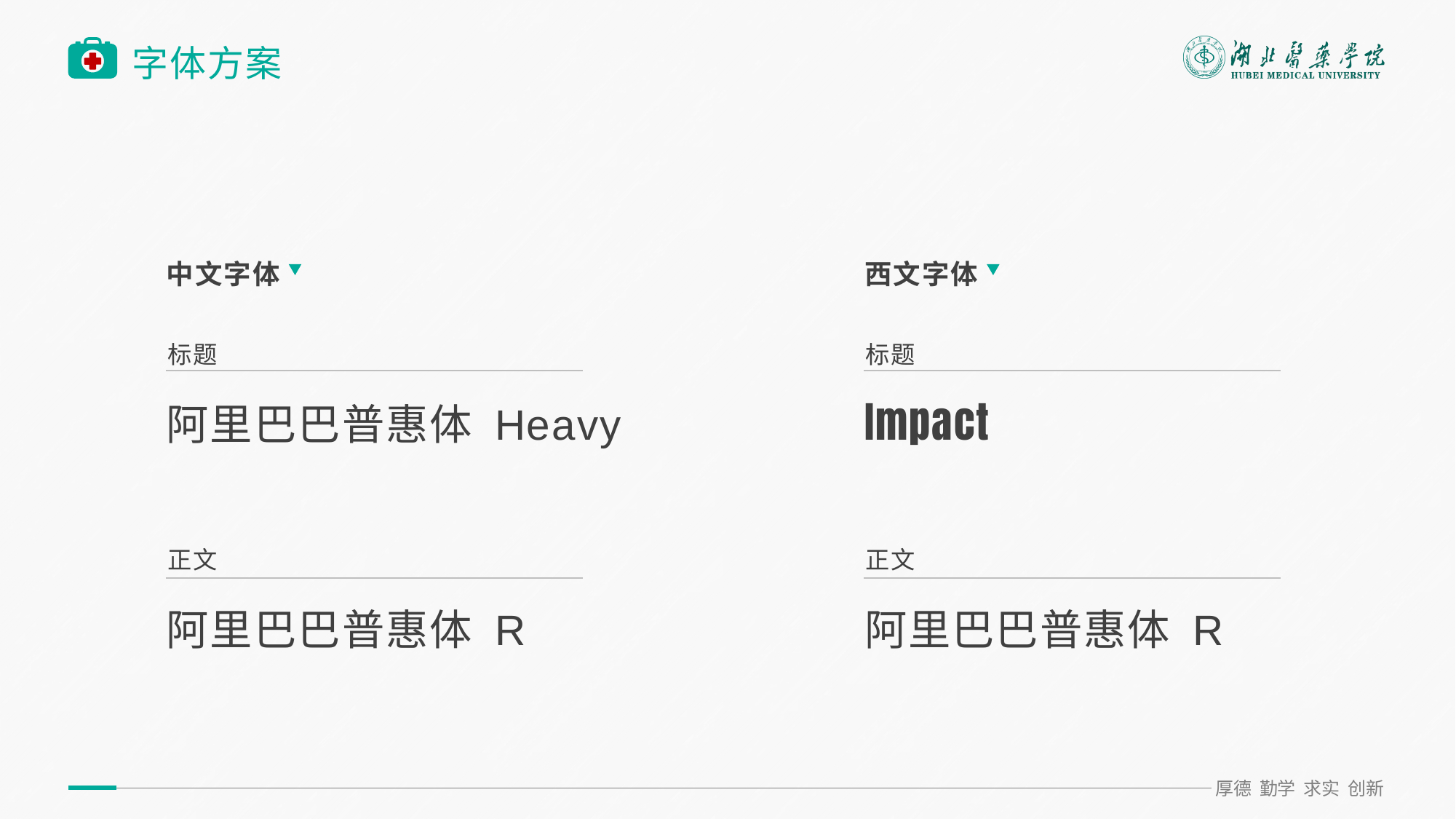

# 字体方案
FONTS SCHEME
中文字体
西文字体

标题
标题
阿里巴巴普惠体 Heavy
Impact
正文
正文
阿里巴巴普惠体 R
阿里巴巴普惠体 R